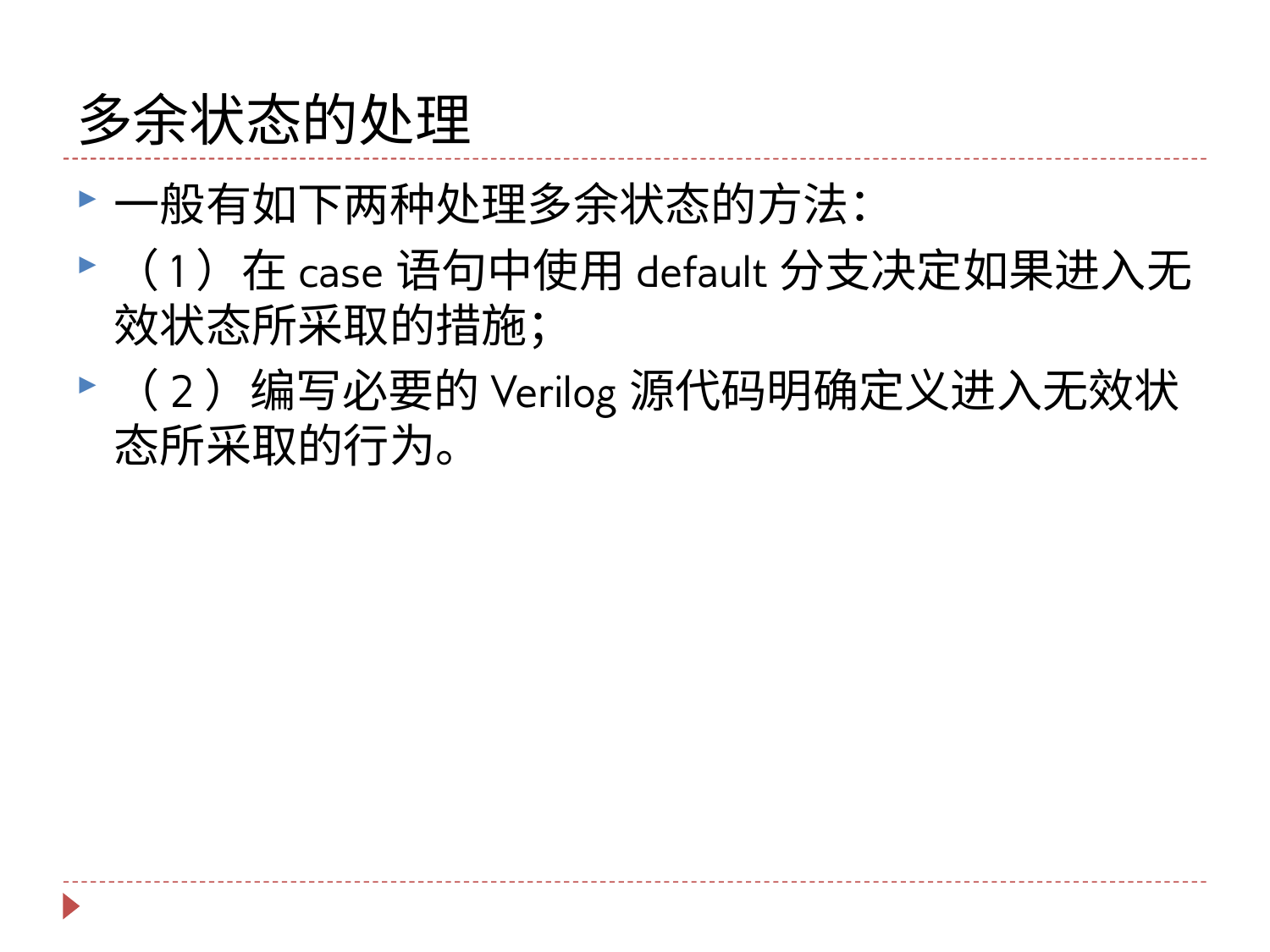

# 多余状态的处理
一般有如下两种处理多余状态的方法：
（1）在case语句中使用default分支决定如果进入无效状态所采取的措施；
（2）编写必要的Verilog源代码明确定义进入无效状态所采取的行为。